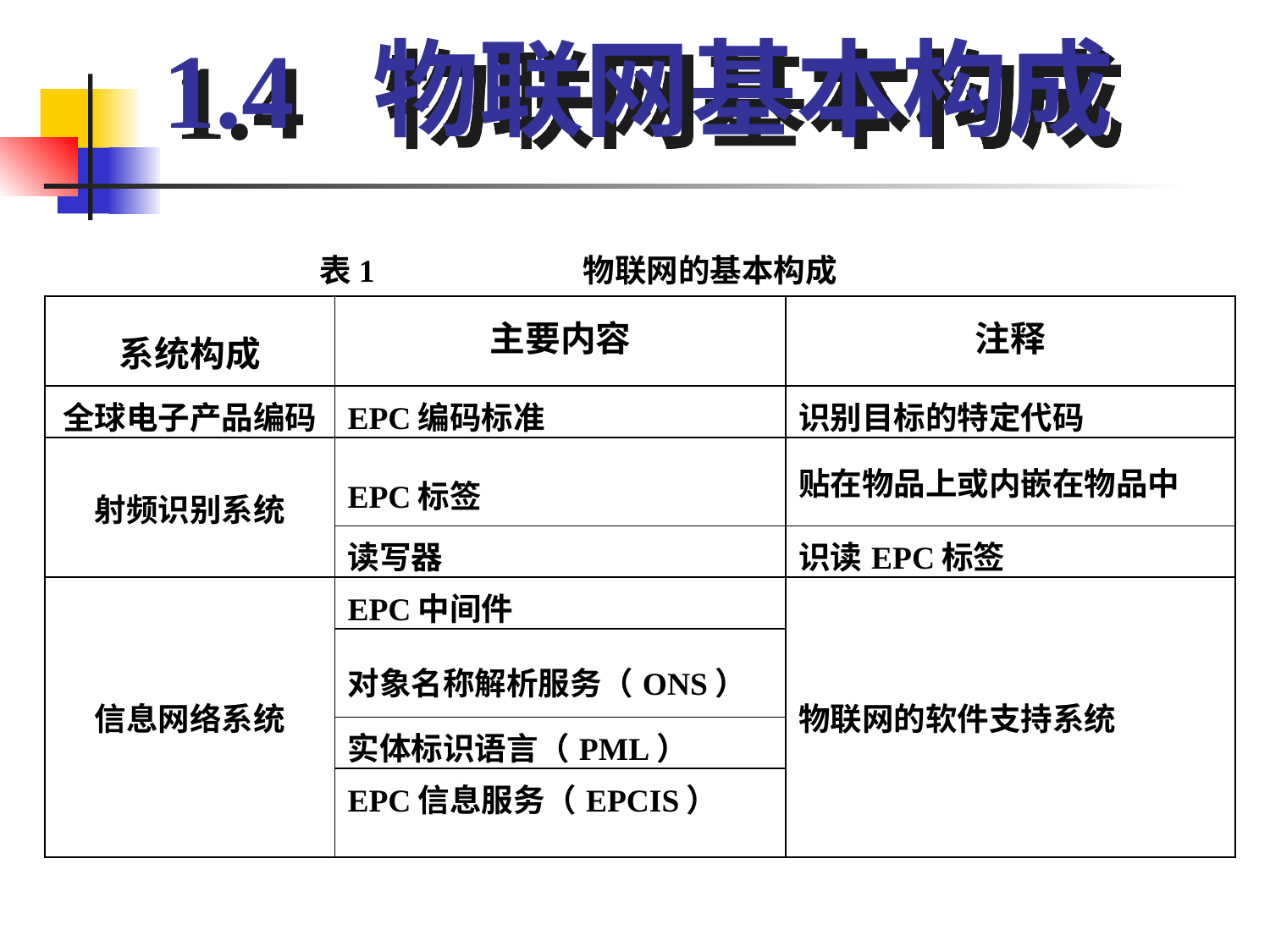

1.4  物联网基本构成
                           表1                         物联网的基本构成
| 系统构成 | 主要内容 | 注释 |
| --- | --- | --- |
| 全球电子产品编码 | EPC编码标准 | 识别目标的特定代码 |
| 射频识别系统 | EPC标签 | 贴在物品上或内嵌在物品中 |
|  | 读写器 | 识读EPC标签 |
| 信息网络系统 | EPC中间件 | 物联网的软件支持系统 |
|  | 对象名称解析服务（ONS） |  |
|  | 实体标识语言（PML） |  |
|  | EPC信息服务（EPCIS） |  |